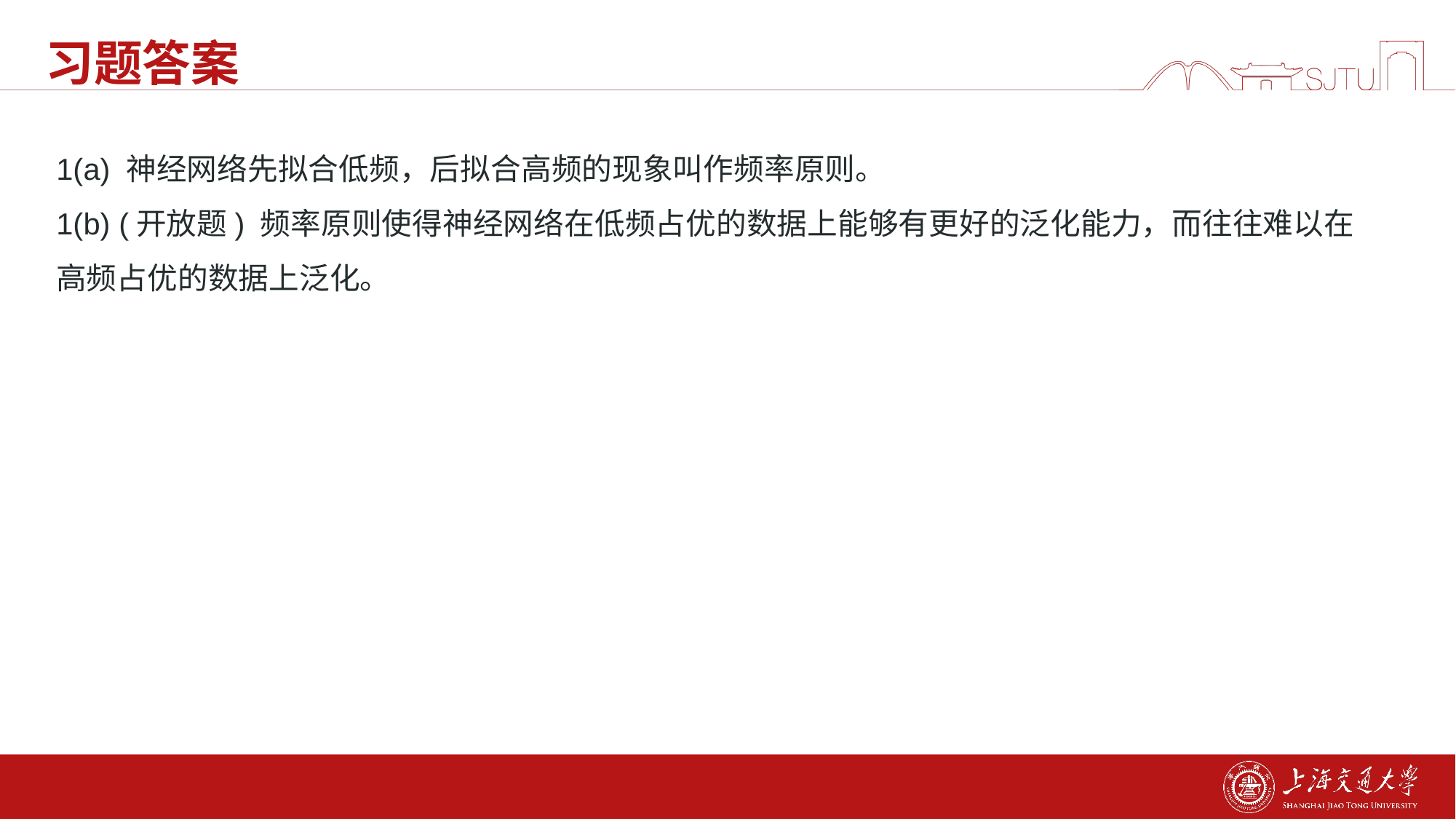

# 习题答案
1(a) 神经网络先拟合低频，后拟合高频的现象叫作频率原则。
1(b) (开放题) 频率原则使得神经网络在低频占优的数据上能够有更好的泛化能力，而往往难以在高频占优的数据上泛化。